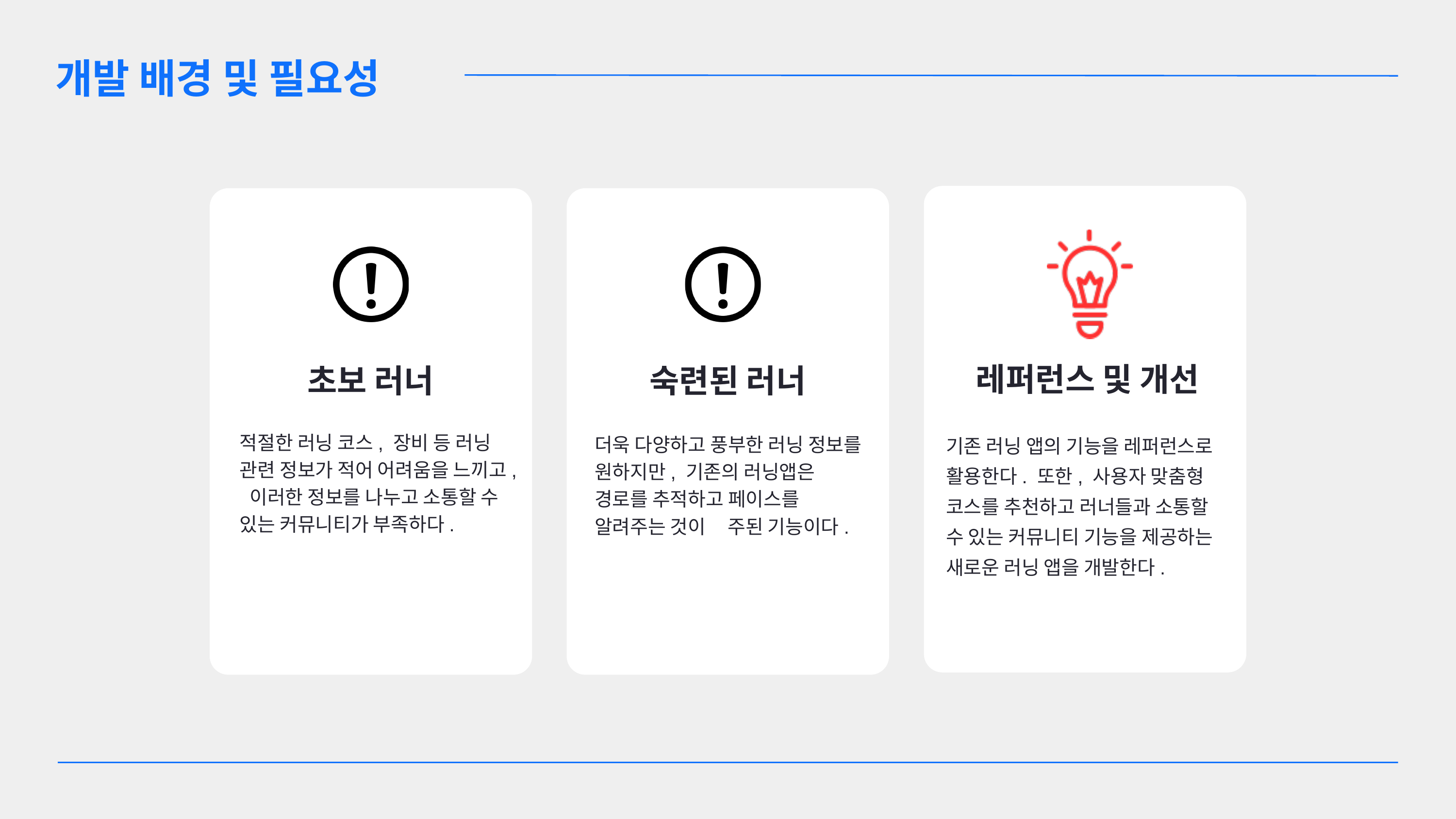

개발 배경 및 필요성

레퍼런스 및 개선
초보 러너
숙련된 러너

적절한 러닝 코스, 장비 등 러닝   관련 정보가 적어 어려움을 느끼고, 이러한 정보를 나누고 소통할 수 있는 커뮤니티가 부족하다.

기존 러닝 앱의 기능을 레퍼런스로 활용한다. 또한, 사용자 맞춤형    코스를 추천하고 러너들과 소통할 수 있는 커뮤니티 기능을 제공하는 새로운 러닝 앱을 개발한다.
더욱 다양하고 풍부한 러닝 정보를 원하지만, 기존의 러닝앱은 경로를 추적하고 페이스를 알려주는 것이     주된 기능이다.